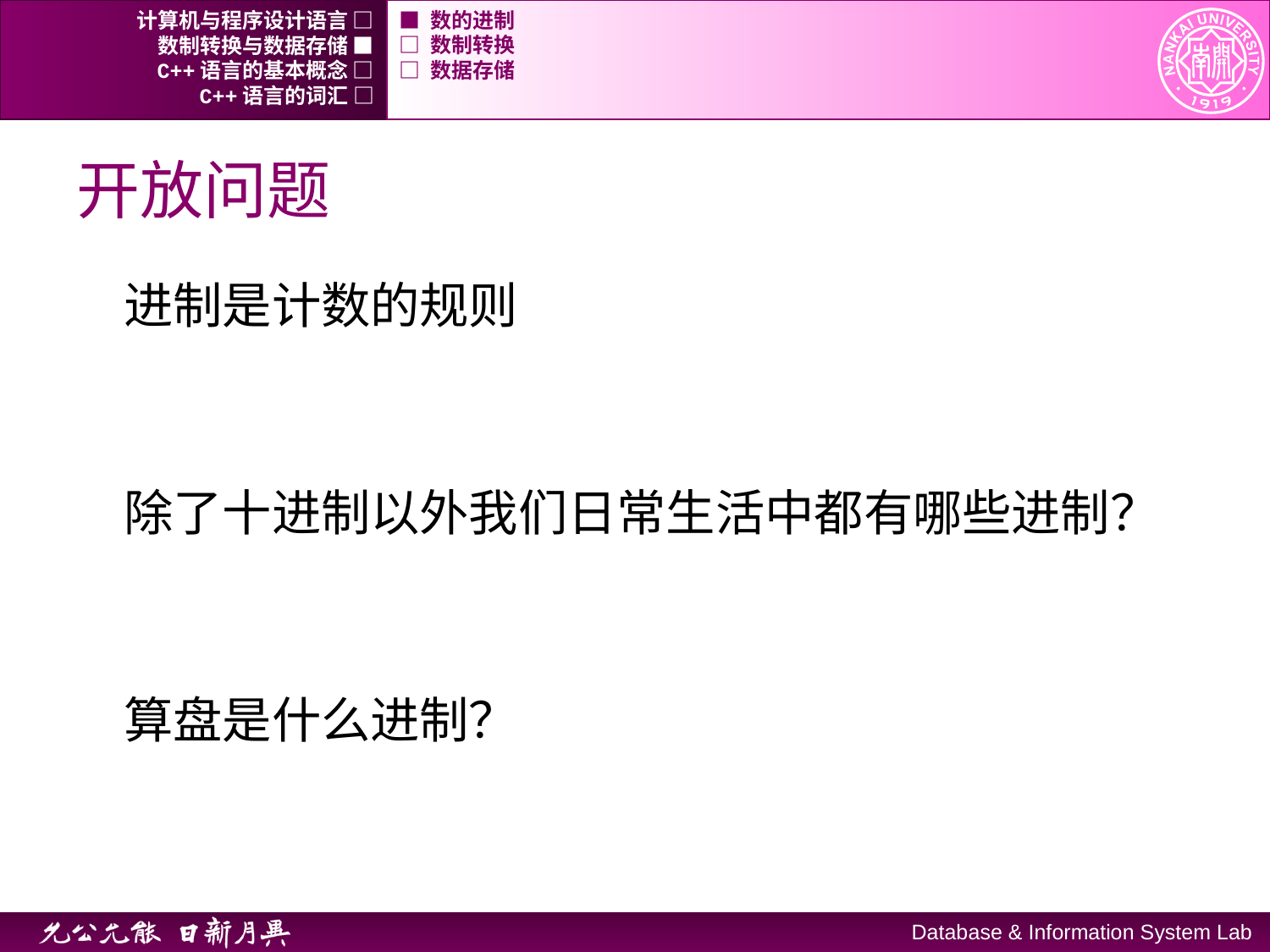

计算机与程序设计语言 □
■ 数的进制
数制转换与数据存储 ■
□ 数制转换
C++语言的基本概念 □
□ 数据存储
C++语言的词汇 □
# 开放问题
进制是计数的规则

除了十进制以外我们日常生活中都有哪些进制？

算盘是什么进制？